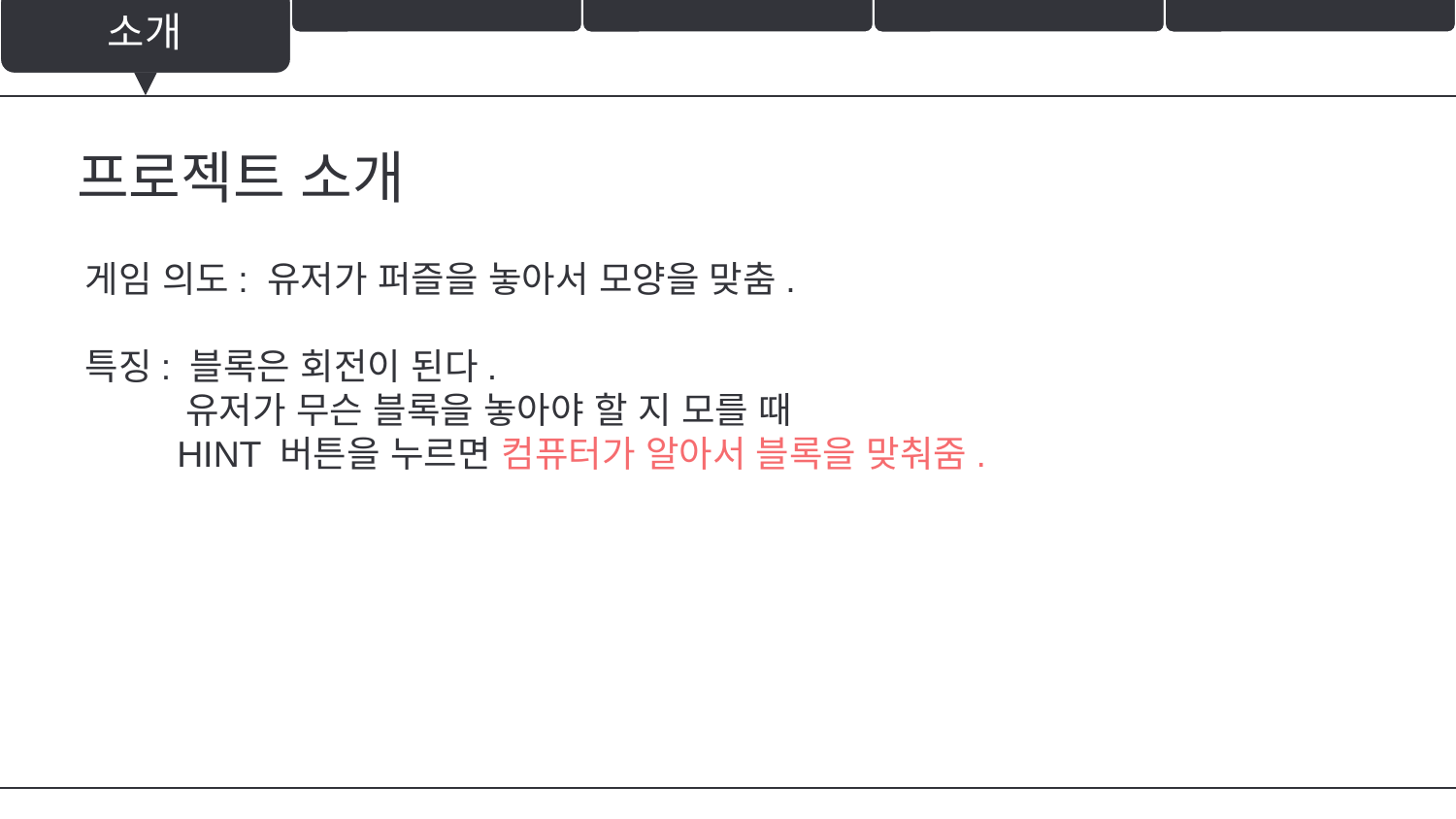

소개
프로젝트 소개
게임 의도: 유저가 퍼즐을 놓아서 모양을 맞춤.

특징: 블록은 회전이 된다.
         유저가 무슨 블록을 놓아야 할 지 모를 때
         HINT 버튼을 누르면 컴퓨터가 알아서 블록을 맞춰줌.